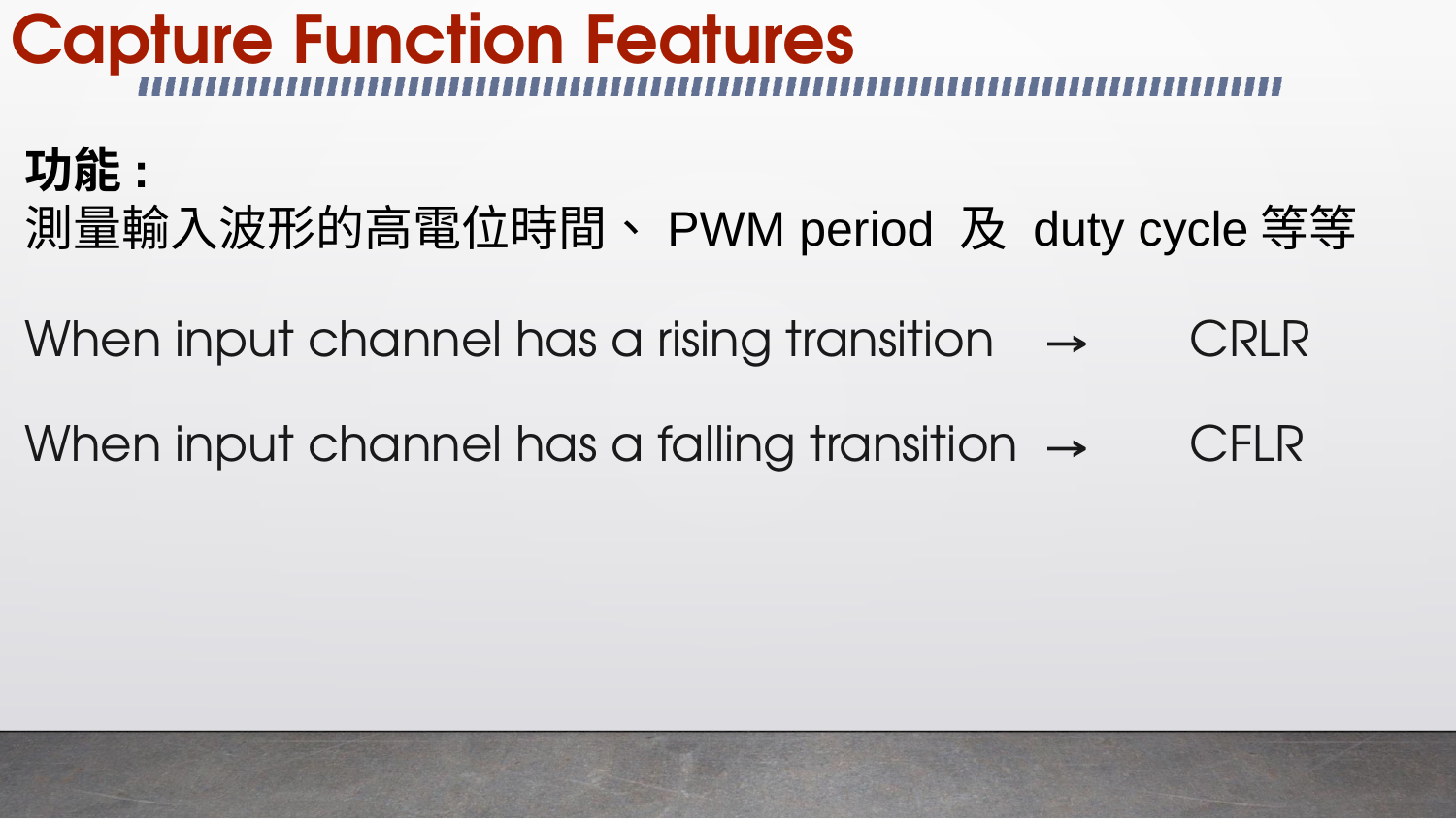

# Capture Function Features

功能:
測量輸入波形的高電位時間、PWM period 及 duty cycle等等

When input channel has a rising transition 	→ 	CRLR

When input channel has a falling transition	→	CFLR